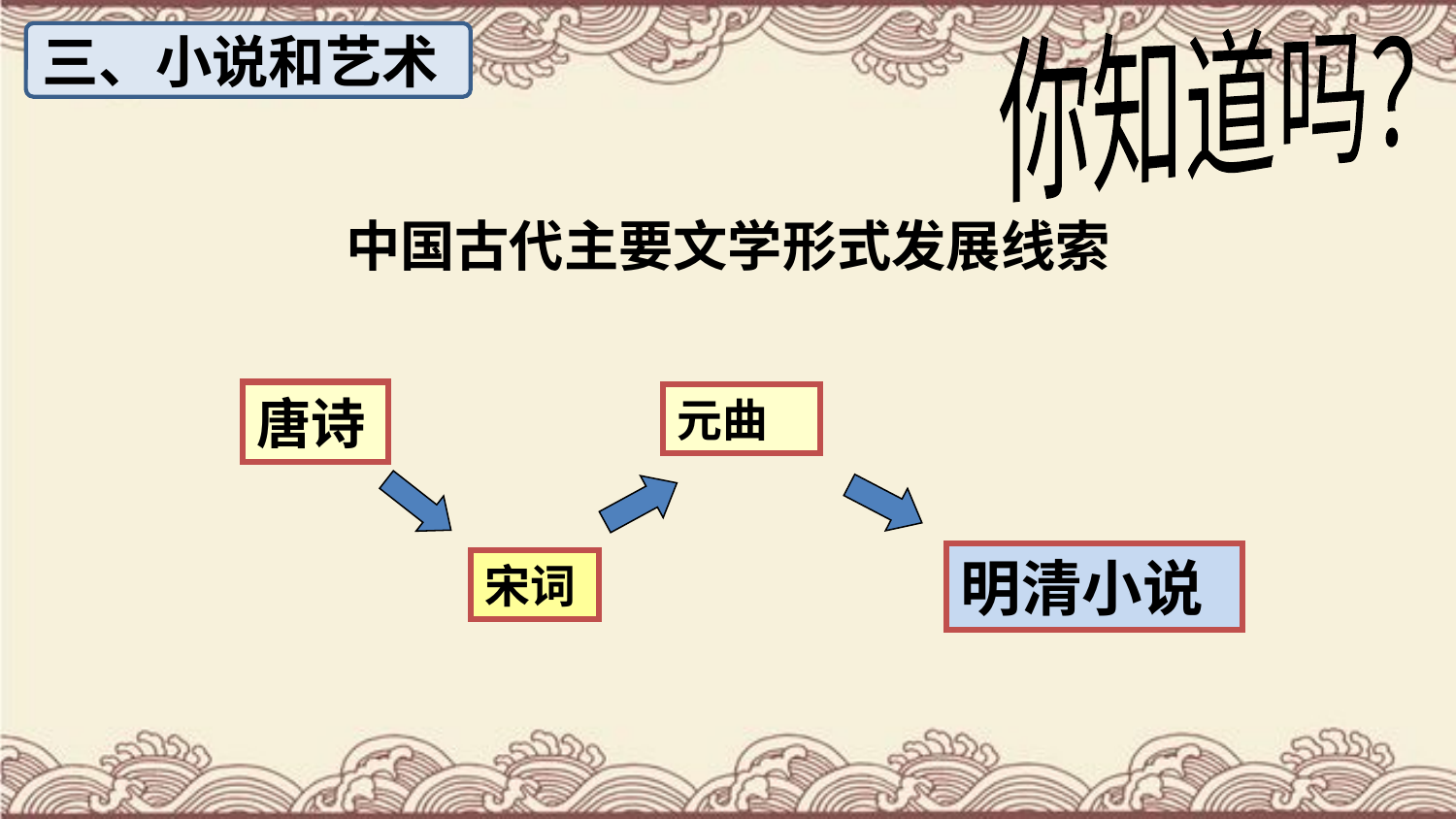

三、小说和艺术
你知道吗？
中国古代主要文学形式发展线索

唐诗
元曲

明清小说
宋词